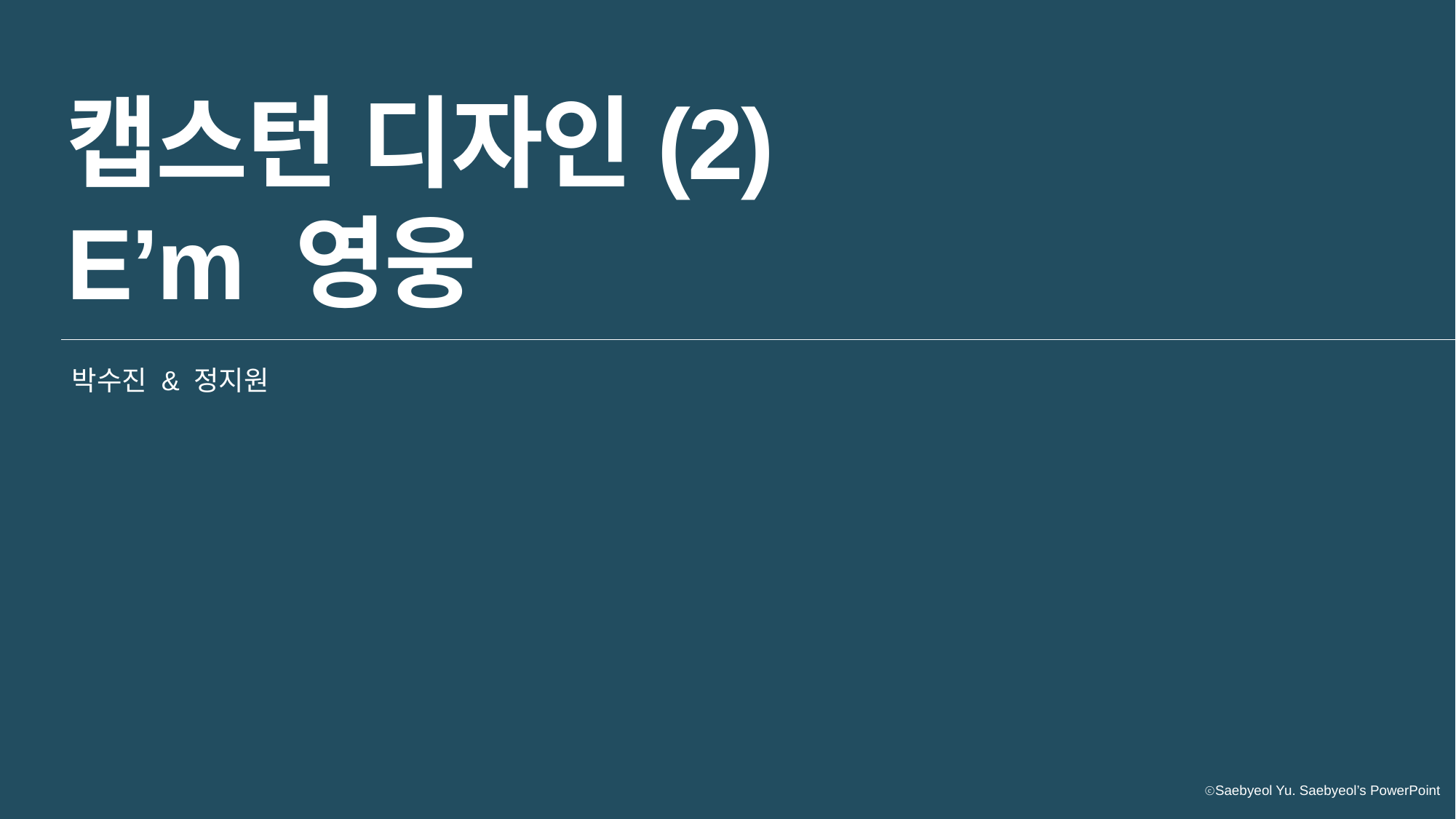

캡스턴 디자인(2)
E’m 영웅
박수진 & 정지원